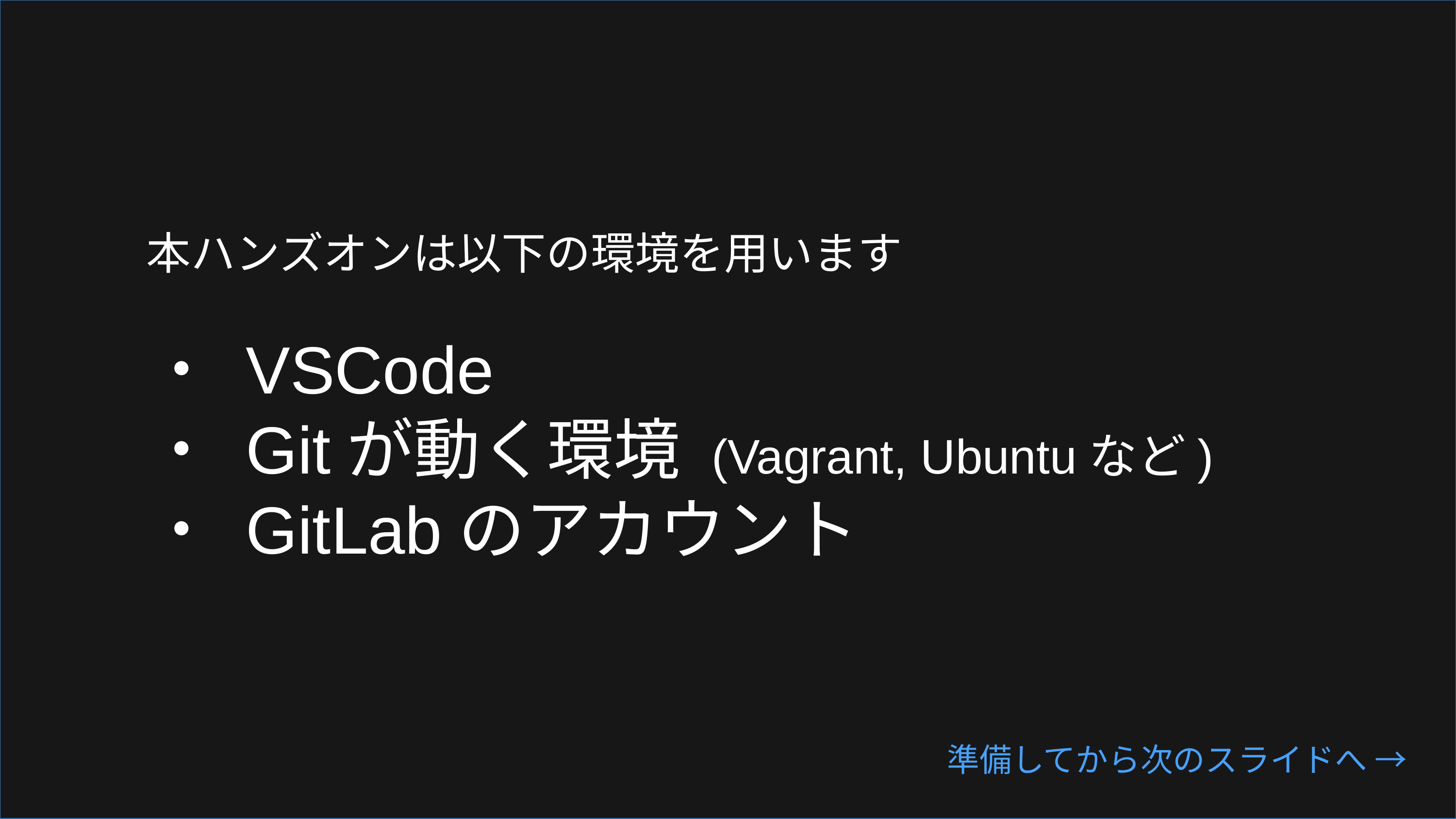

本ハンズオンは以下の環境を用います
・ VSCode
・ Gitが動く環境 (Vagrant, Ubuntuなど)
・ GitLabのアカウント
準備してから次のスライドへ →